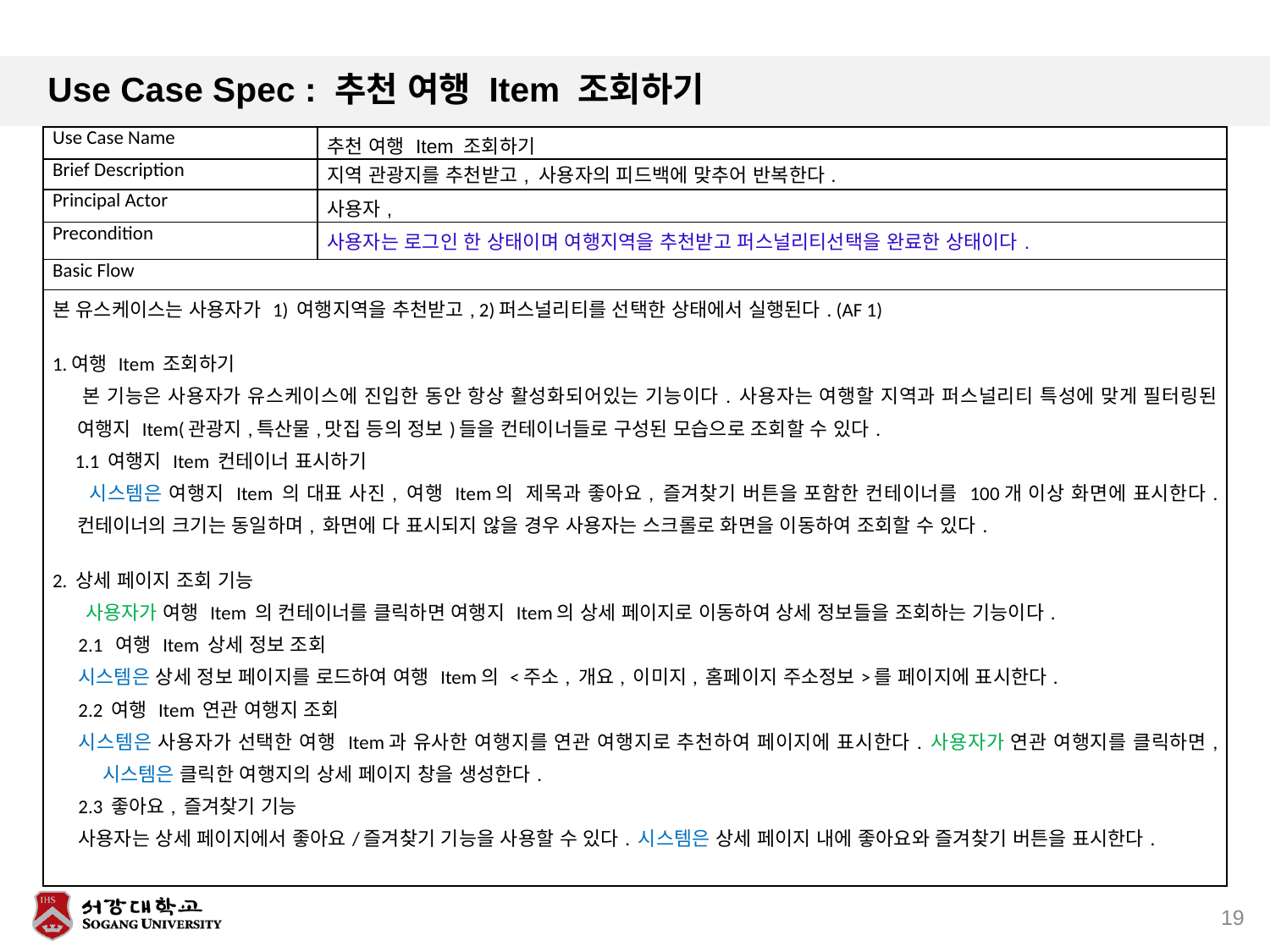

# Use Case Spec : 추천 여행 Item 조회하기
| Use Case Name | 추천 여행 Item 조회하기 |
| --- | --- |
| Brief Description | 지역 관광지를 추천받고, 사용자의 피드백에 맞추어 반복한다. |
| Principal Actor | 사용자, |
| Precondition | 사용자는 로그인 한 상태이며 여행지역을 추천받고 퍼스널리티선택을 완료한 상태이다. |
| Basic Flow |  |
| 본 유스케이스는 사용자가 1) 여행지역을 추천받고, 2)퍼스널리티를 선택한 상태에서 실행된다. (AF 1) 1.여행 Item 조회하기 본 기능은 사용자가 유스케이스에 진입한 동안 항상 활성화되어있는 기능이다. 사용자는 여행할 지역과 퍼스널리티 특성에 맞게 필터링된 여행지 Item(관광지,특산물,맛집 등의 정보)들을 컨테이너들로 구성된 모습으로 조회할 수 있다. 1.1 여행지 Item 컨테이너 표시하기 시스템은 여행지 Item 의 대표 사진, 여행 Item의 제목과 좋아요, 즐겨찾기 버튼을 포함한 컨테이너를 100개 이상 화면에 표시한다. 컨테이너의 크기는 동일하며, 화면에 다 표시되지 않을 경우 사용자는 스크롤로 화면을 이동하여 조회할 수 있다. 2. 상세 페이지 조회 기능 사용자가 여행 Item 의 컨테이너를 클릭하면 여행지 Item의 상세 페이지로 이동하여 상세 정보들을 조회하는 기능이다. 2.1 여행 Item 상세 정보 조회 시스템은 상세 정보 페이지를 로드하여 여행 Item의 <주소, 개요, 이미지, 홈페이지 주소정보>를 페이지에 표시한다. 2.2 여행 Item 연관 여행지 조회 시스템은 사용자가 선택한 여행 Item과 유사한 여행지를 연관 여행지로 추천하여 페이지에 표시한다. 사용자가 연관 여행지를 클릭하면, 시스템은 클릭한 여행지의 상세 페이지 창을 생성한다. 2.3 좋아요, 즐겨찾기 기능 사용자는 상세 페이지에서 좋아요/즐겨찾기 기능을 사용할 수 있다. 시스템은 상세 페이지 내에 좋아요와 즐겨찾기 버튼을 표시한다. |  |
19